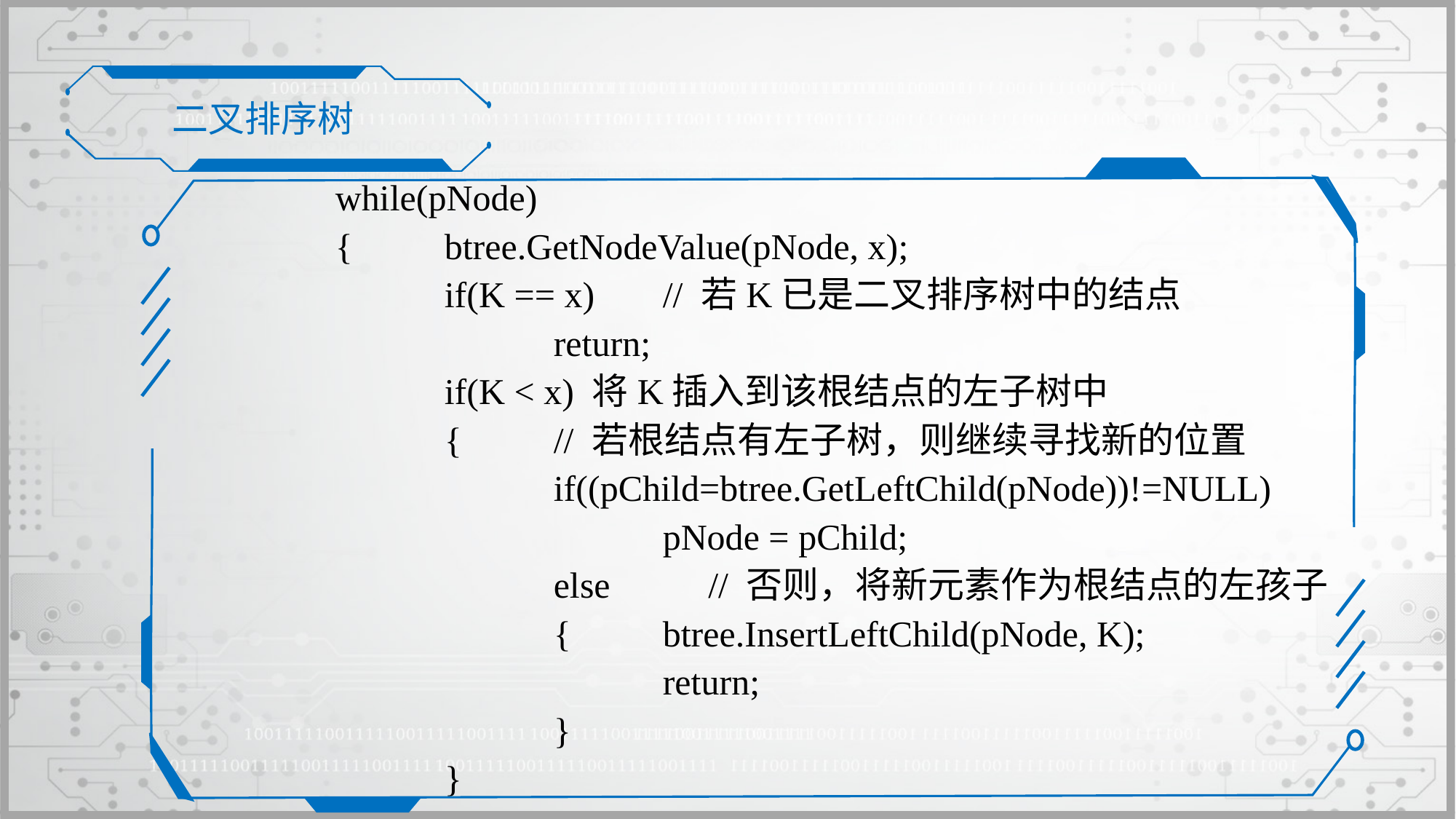

二叉排序树

	while(pNode)
	{	btree.GetNodeValue(pNode, x);
		if(K == x)	// 若K已是二叉排序树中的结点
			return;
		if(K < x) 将K插入到该根结点的左子树中
		{	// 若根结点有左子树，则继续寻找新的位置
			if((pChild=btree.GetLeftChild(pNode))!=NULL)
				pNode = pChild;
			else	     // 否则，将新元素作为根结点的左孩子
			{	btree.InsertLeftChild(pNode, K);
				return;
			}
		}